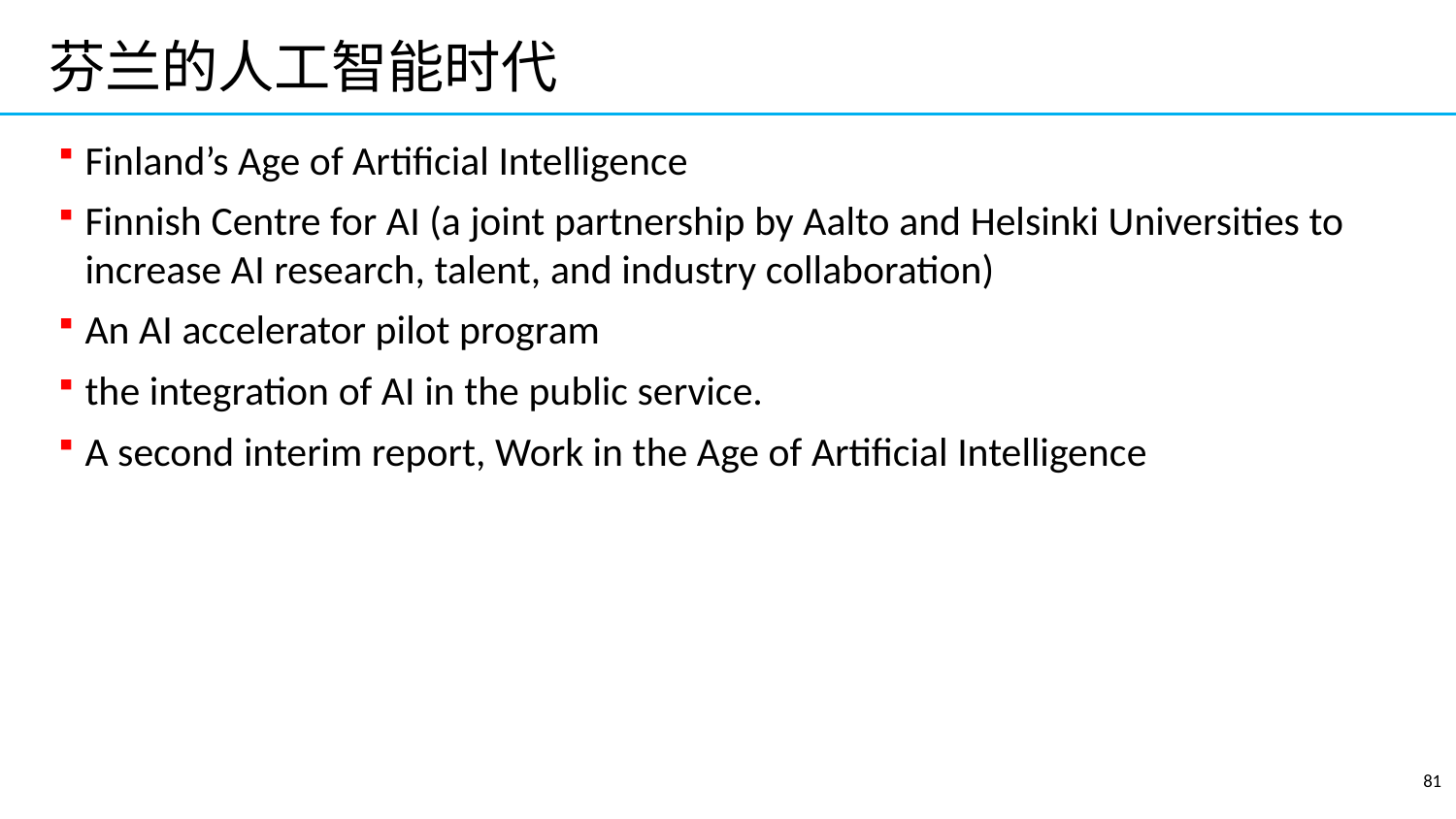

# 芬兰的人工智能时代

Finland’s Age of Artificial Intelligence
Finnish Centre for AI (a joint partnership by Aalto and Helsinki Universities to increase AI research, talent, and industry collaboration)
An AI accelerator pilot program
the integration of AI in the public service.
A second interim report, Work in the Age of Artificial Intelligence
81